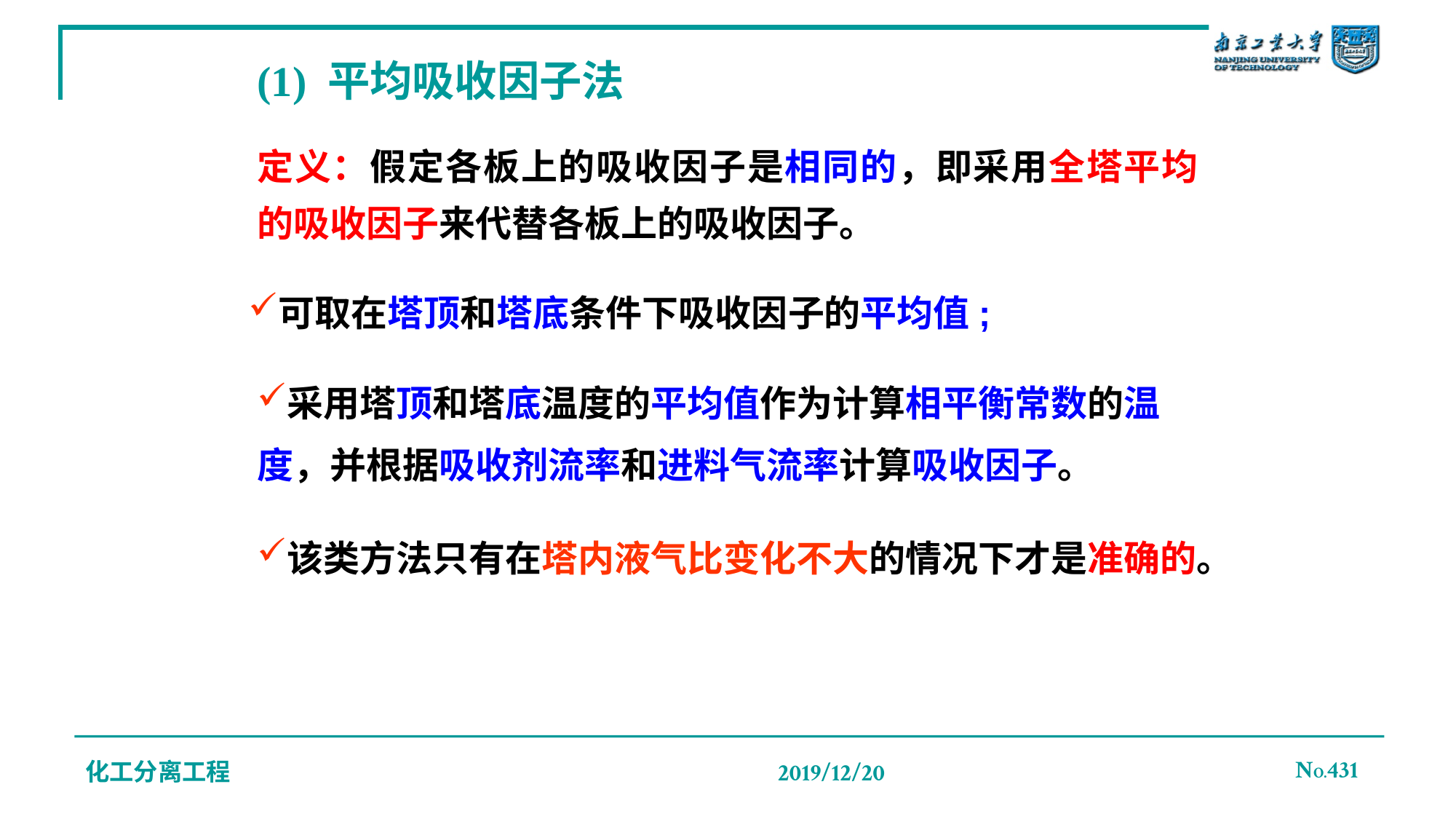

# (1) 平均吸收因子法
定义：假定各板上的吸收因子是相同的，即采用全塔平均的吸收因子来代替各板上的吸收因子。
可取在塔顶和塔底条件下吸收因子的平均值;
采用塔顶和塔底温度的平均值作为计算相平衡常数的温度，并根据吸收剂流率和进料气流率计算吸收因子。
该类方法只有在塔内液气比变化不大的情况下才是准确的。
化工分离工程
2019/12/20
NO.431